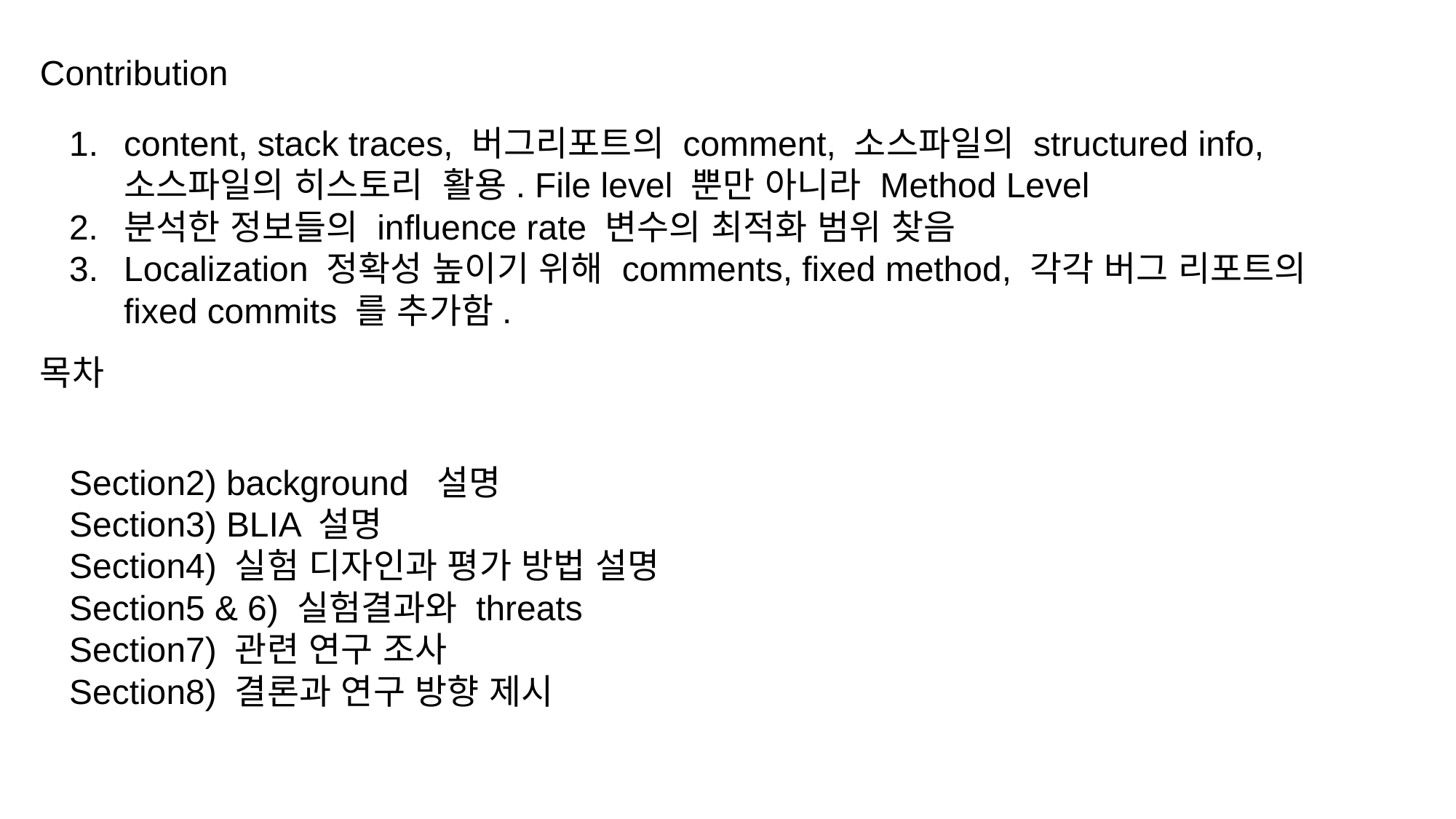

Contribution
content, stack traces, 버그리포트의 comment, 소스파일의 structured info, 소스파일의 히스토리  활용. File level 뿐만 아니라 Method Level
분석한 정보들의 influence rate 변수의 최적화 범위 찾음
Localization 정확성 높이기 위해 comments, fixed method, 각각 버그 리포트의  fixed commits 를 추가함.

목차
Section2) background  설명
Section3) BLIA 설명
Section4) 실험 디자인과 평가 방법 설명
Section5 & 6) 실험결과와 threats
Section7) 관련 연구 조사
Section8) 결론과 연구 방향 제시